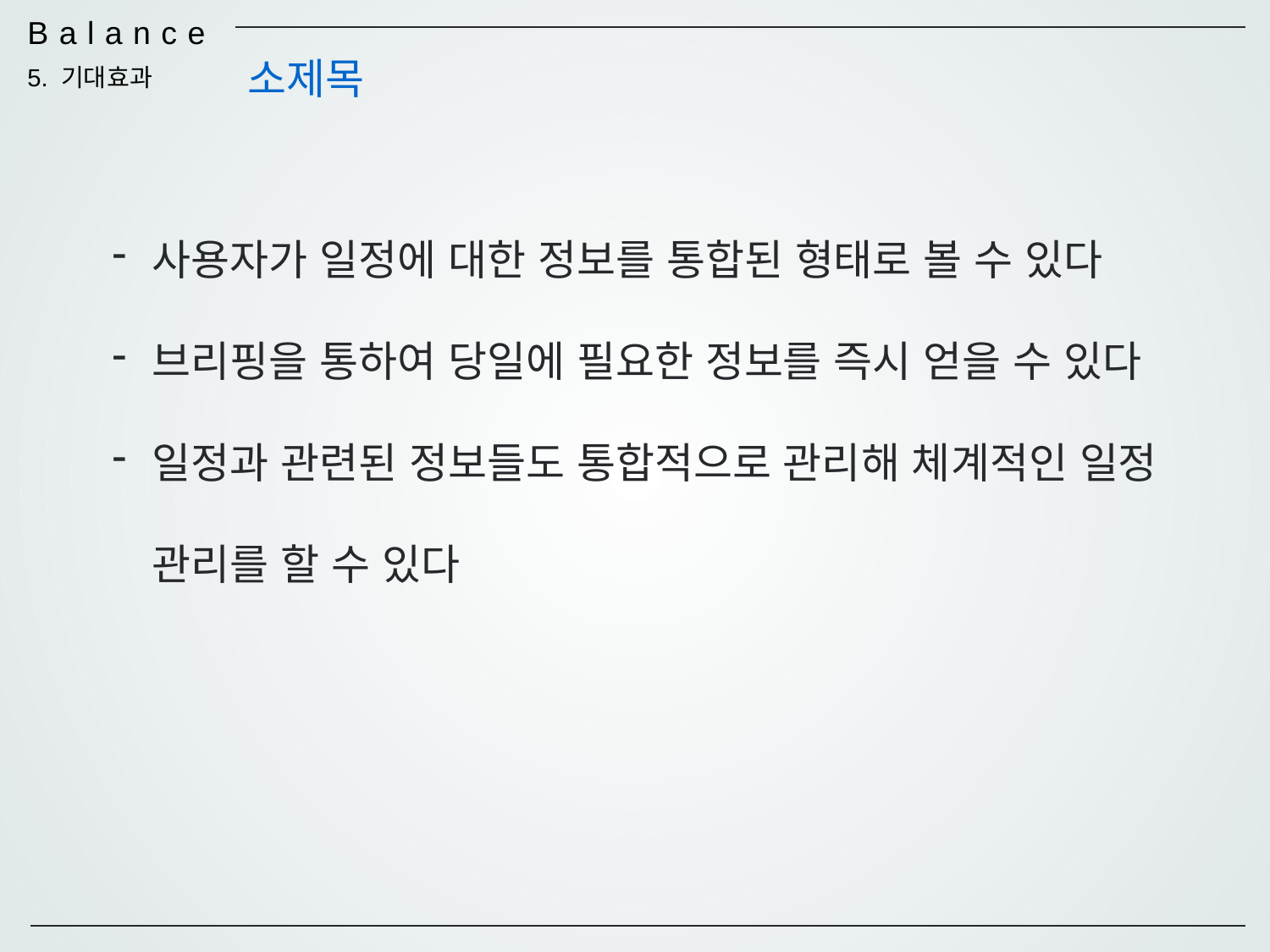

소제목
5. 기대효과
사용자가 일정에 대한 정보를 통합된 형태로 볼 수 있다
브리핑을 통하여 당일에 필요한 정보를 즉시 얻을 수 있다
일정과 관련된 정보들도 통합적으로 관리해 체계적인 일정 관리를 할 수 있다